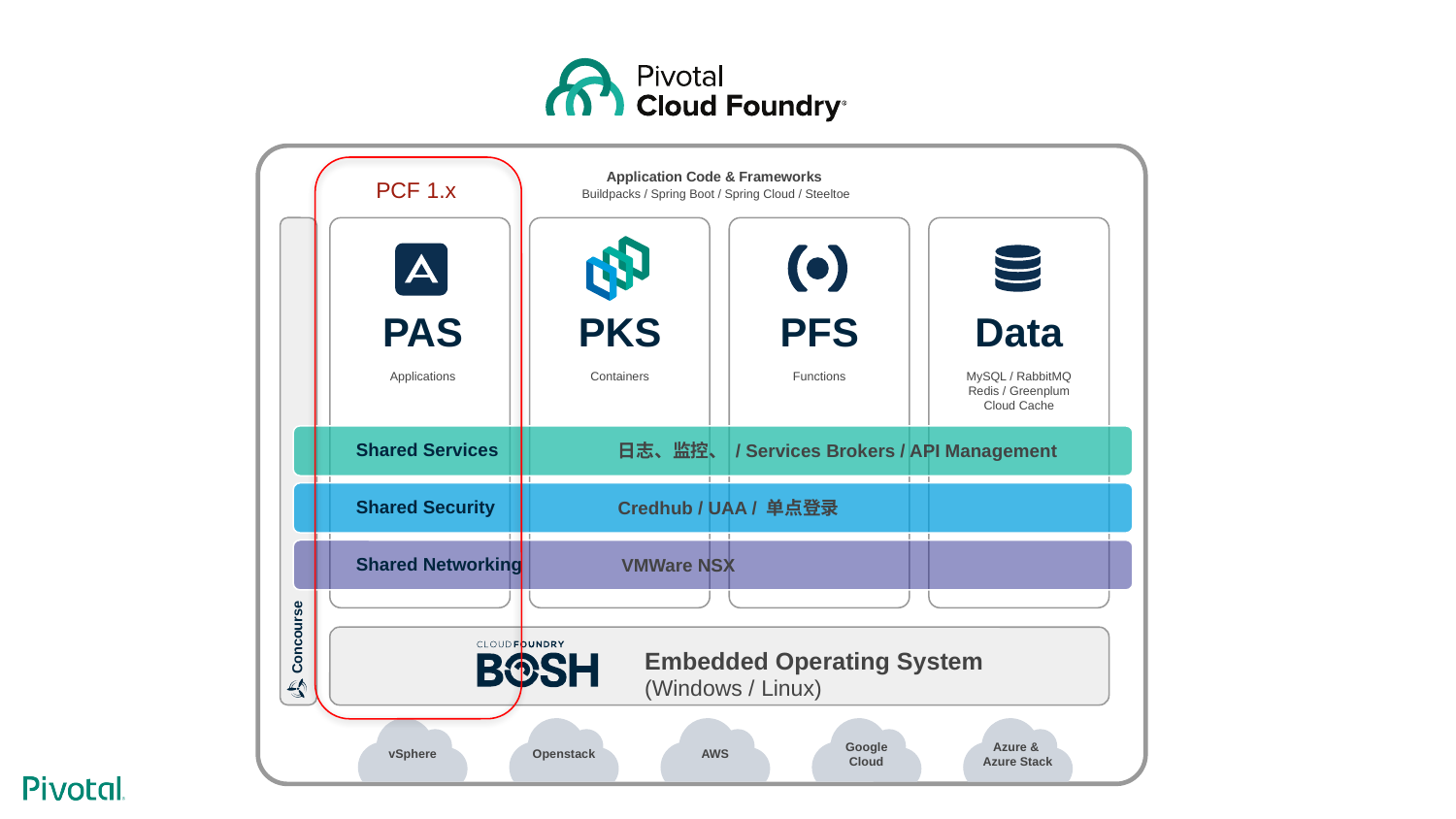

Application Code & Frameworks
Buildpacks / Spring Boot / Spring Cloud / Steeltoe
PCF 1.x

PFS
Functions

Data
MySQL / RabbitMQ
Redis / Greenplum
Cloud Cache

PAS
Applications
PKS
Containers

Shared Services
日志、监控、 / Services Brokers / API Management

Shared Security
Credhub / UAA / 单点登录

Shared Networking
VMWare NSX
Concourse

Embedded Operating System (Windows / Linux)

vSphere

Openstack

AWS

Google
Cloud

Azure &
Azure Stack